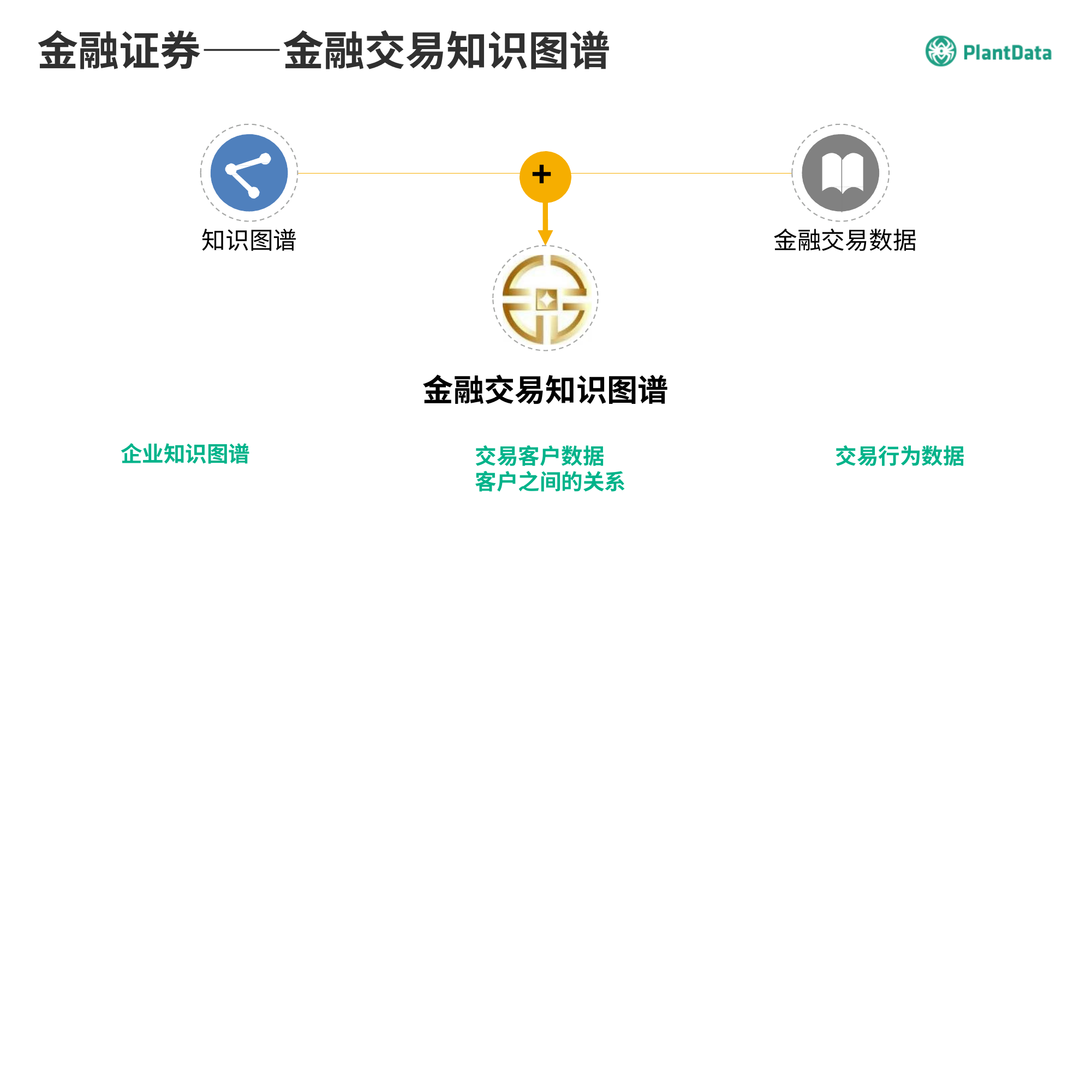

金融证券——金融交易知识图谱

+

知识图谱
金融交易数据

金融交易知识图谱
企业知识图谱
交易客户数据 客户之间的关系
交易行为数据